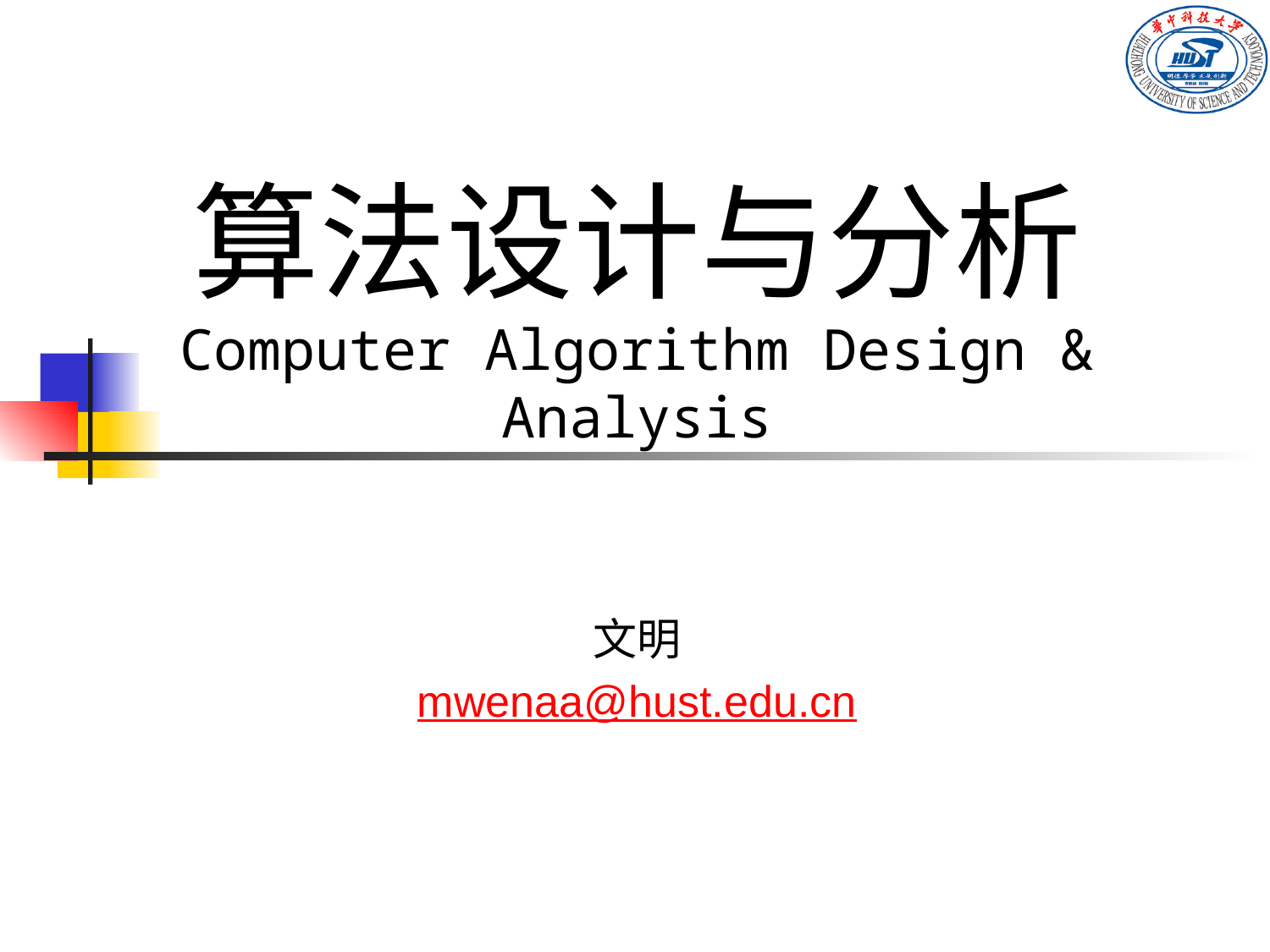

# 算法设计与分析 Computer Algorithm Design & Analysis
文明
mwenaa@hust.edu.cn